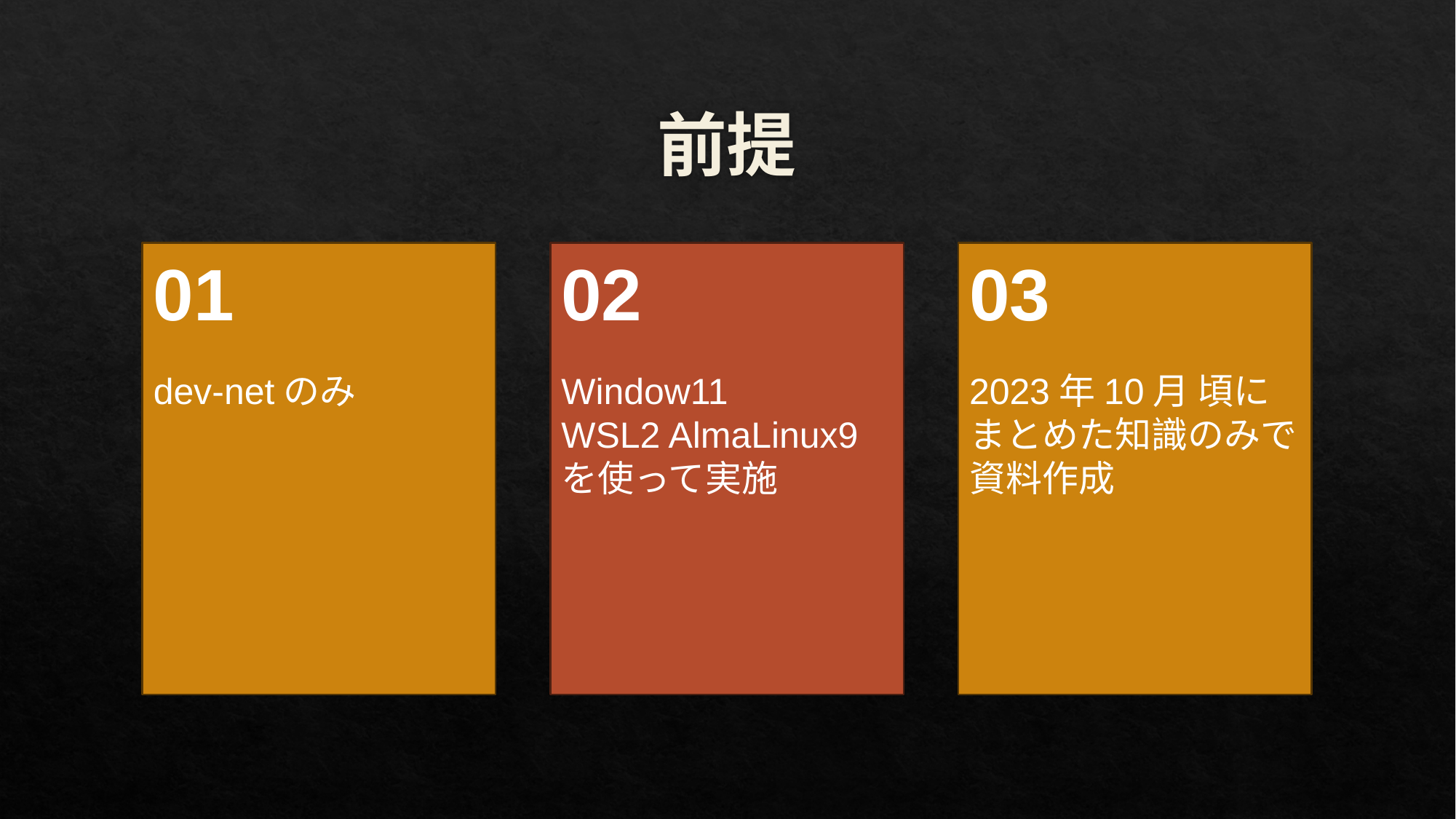

# 前提
01

dev-netのみ
02

Window11
WSL2 AlmaLinux9
を使って実施

03

2023年10月 頃に
まとめた知識のみで資料作成